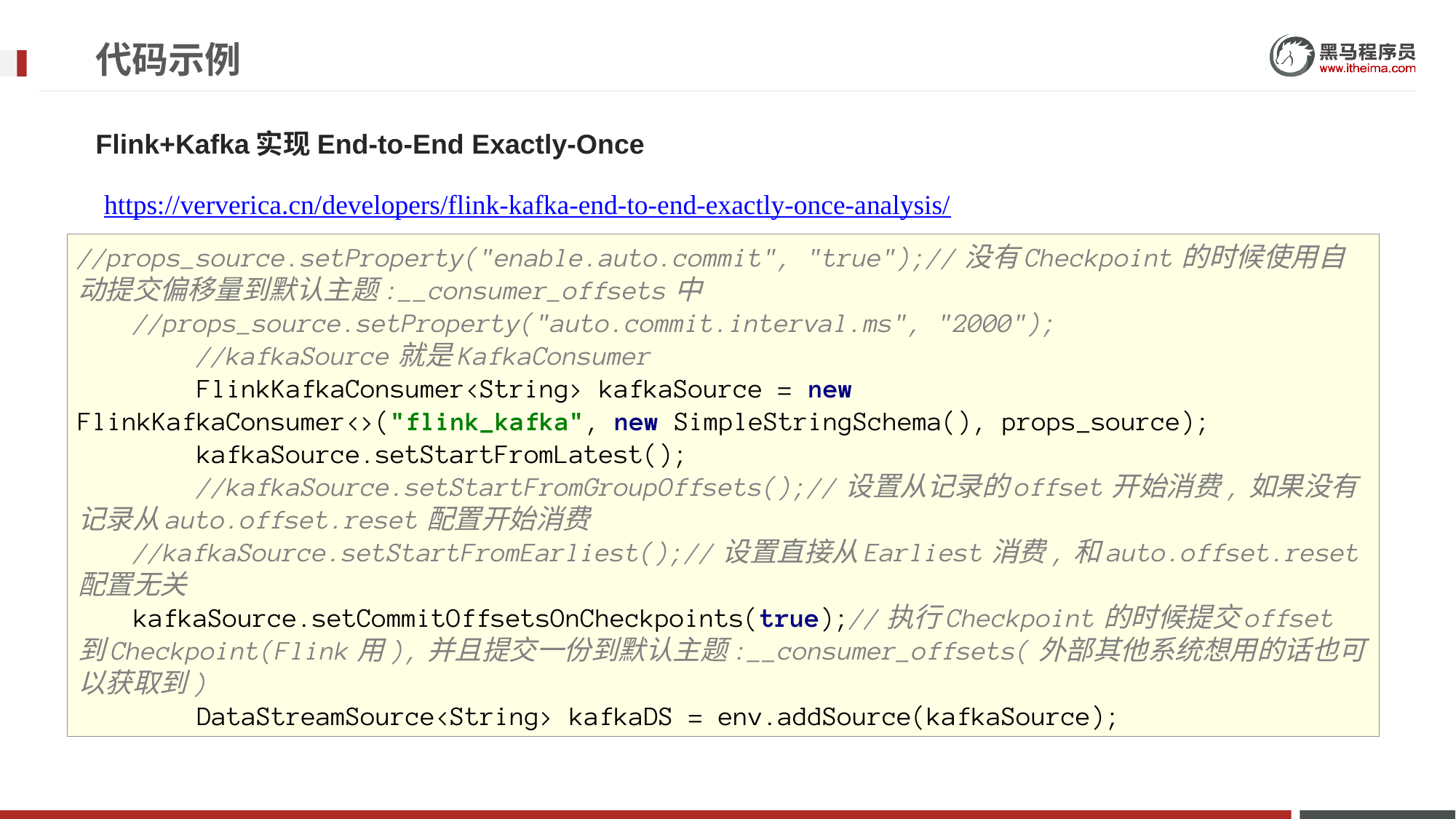

# 代码示例
Flink+Kafka实现End-to-End Exactly-Once
https://ververica.cn/developers/flink-kafka-end-to-end-exactly-once-analysis/
//props_source.setProperty("enable.auto.commit", "true");//没有Checkpoint的时候使用自动提交偏移量到默认主题:__consumer_offsets中
        //props_source.setProperty("auto.commit.interval.ms", "2000");
        //kafkaSource就是KafkaConsumer
        FlinkKafkaConsumer<String> kafkaSource = new FlinkKafkaConsumer<>("flink_kafka", new SimpleStringSchema(), props_source);
        kafkaSource.setStartFromLatest();
        //kafkaSource.setStartFromGroupOffsets();//设置从记录的offset开始消费,如果没有记录从auto.offset.reset配置开始消费
        //kafkaSource.setStartFromEarliest();//设置直接从Earliest消费,和auto.offset.reset配置无关
        kafkaSource.setCommitOffsetsOnCheckpoints(true);//执行Checkpoint的时候提交offset到Checkpoint(Flink用),并且提交一份到默认主题:__consumer_offsets(外部其他系统想用的话也可以获取到)
        DataStreamSource<String> kafkaDS = env.addSource(kafkaSource);